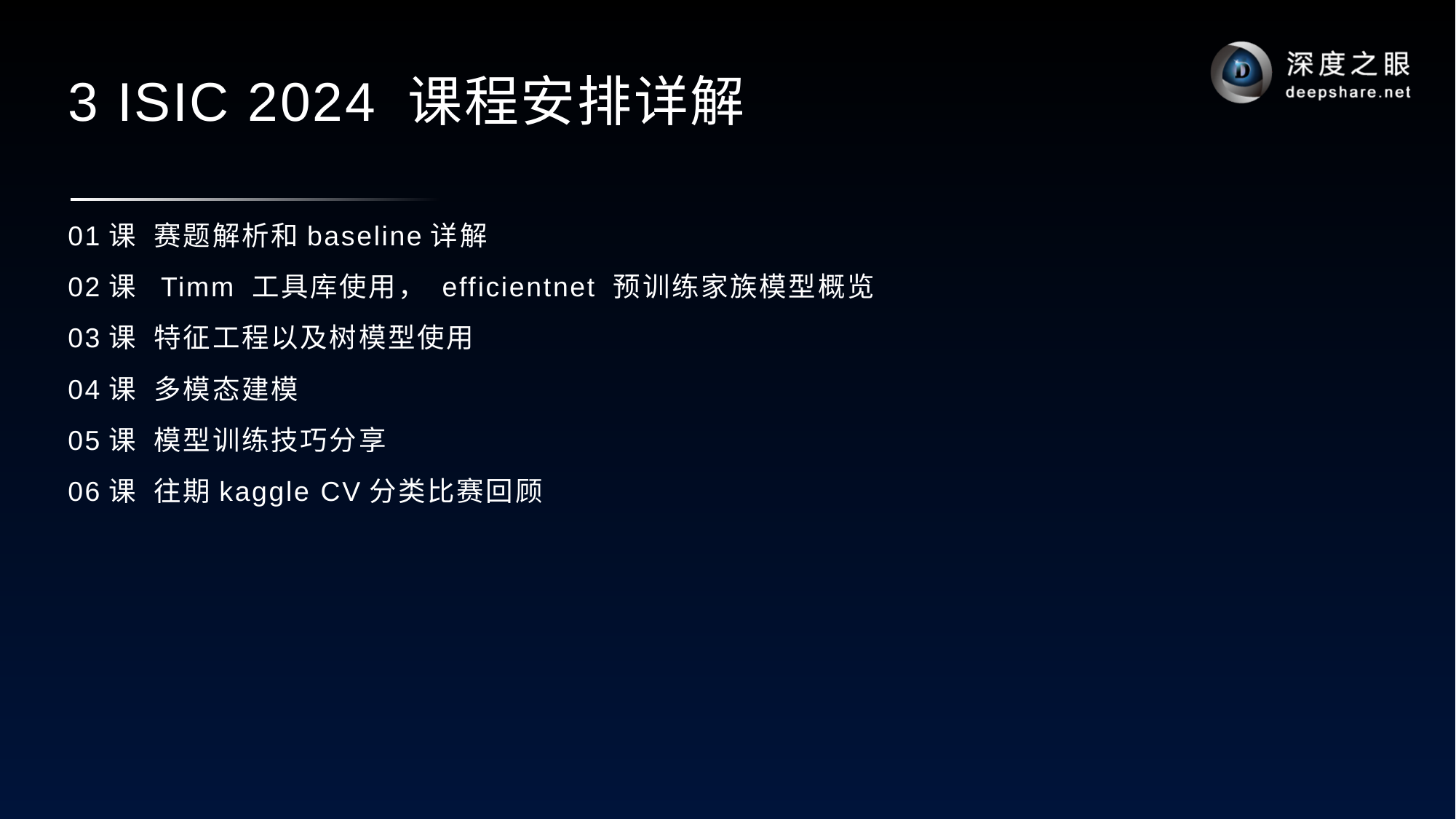

# 3 ISIC 2024 课程安排详解

01课  赛题解析和baseline详解
02课  Timm 工具库使用， efficientnet 预训练家族模型概览
03课  特征工程以及树模型使用
04课  多模态建模
05课  模型训练技巧分享
06课  往期kaggle CV分类比赛回顾